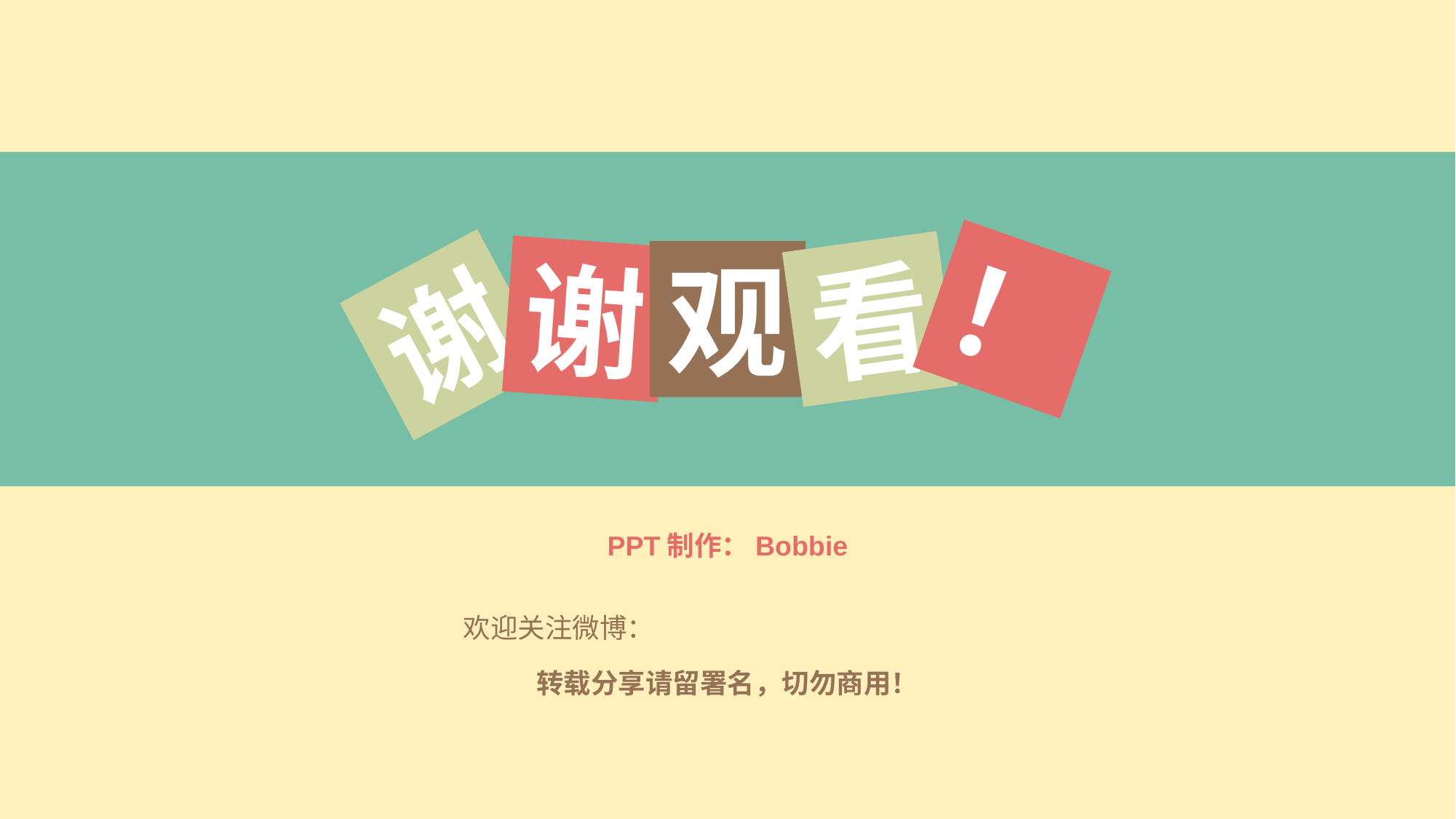

谢
观
看
！
谢
PPT制作：Bobbie
欢迎关注微博：
转载分享请留署名，切勿商用！